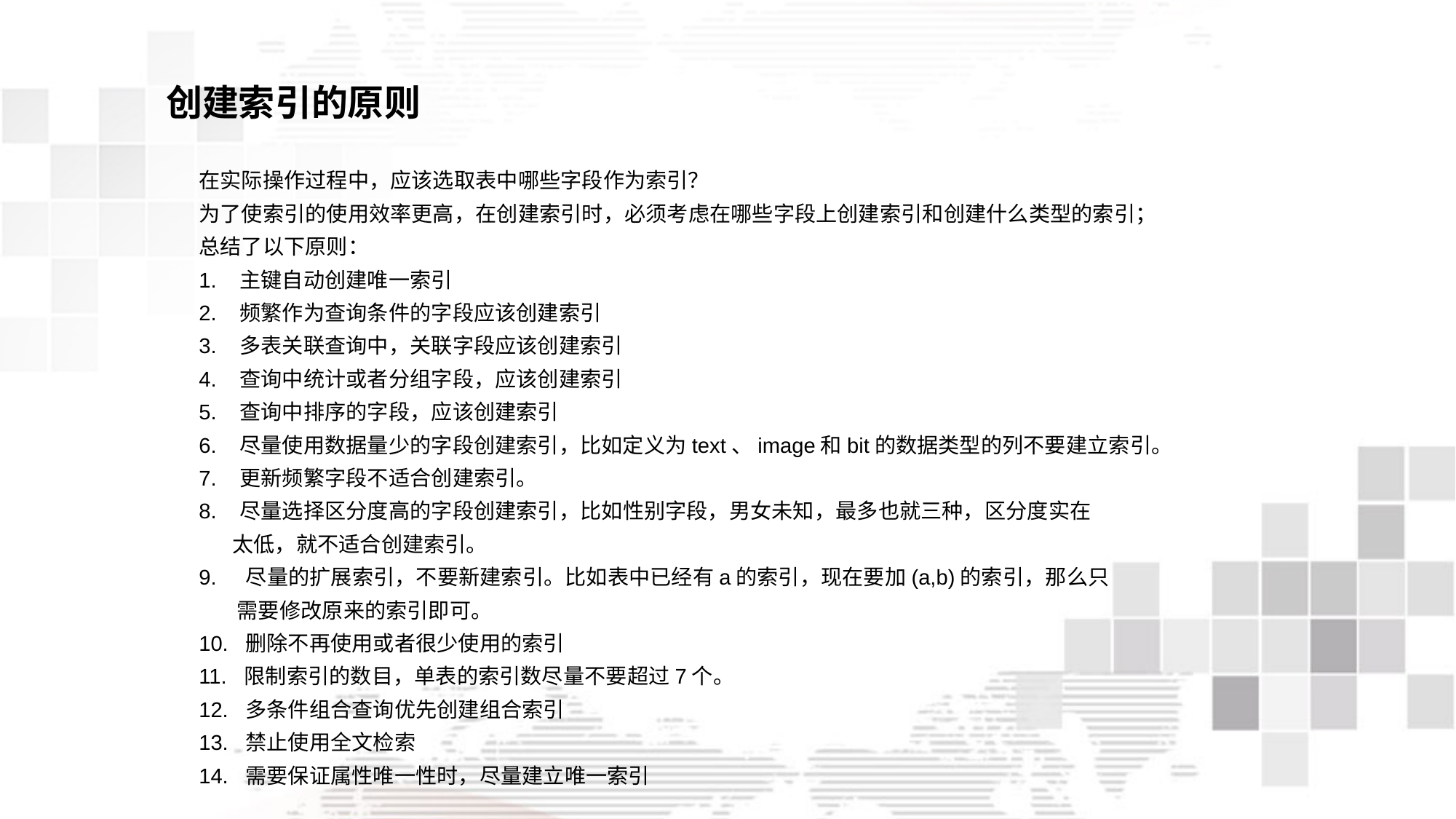

创建索引的原则
在实际操作过程中，应该选取表中哪些字段作为索引？
为了使索引的使用效率更高，在创建索引时，必须考虑在哪些字段上创建索引和创建什么类型的索引；
总结了以下原则：
主键自动创建唯一索引
频繁作为查询条件的字段应该创建索引
多表关联查询中，关联字段应该创建索引
查询中统计或者分组字段，应该创建索引
查询中排序的字段，应该创建索引
尽量使用数据量少的字段创建索引，比如定义为text、image和bit的数据类型的列不要建立索引。
更新频繁字段不适合创建索引。
尽量选择区分度高的字段创建索引，比如性别字段，男女未知，最多也就三种，区分度实在
      太低，就不适合创建索引。
9.    尽量的扩展索引，不要新建索引。比如表中已经有a的索引，现在要加(a,b)的索引，那么只
       需要修改原来的索引即可。
10.  删除不再使用或者很少使用的索引
11.  限制索引的数目，单表的索引数尽量不要超过7个。
12.  多条件组合查询优先创建组合索引
13.  禁止使用全文检索
14.  需要保证属性唯一性时，尽量建立唯一索引